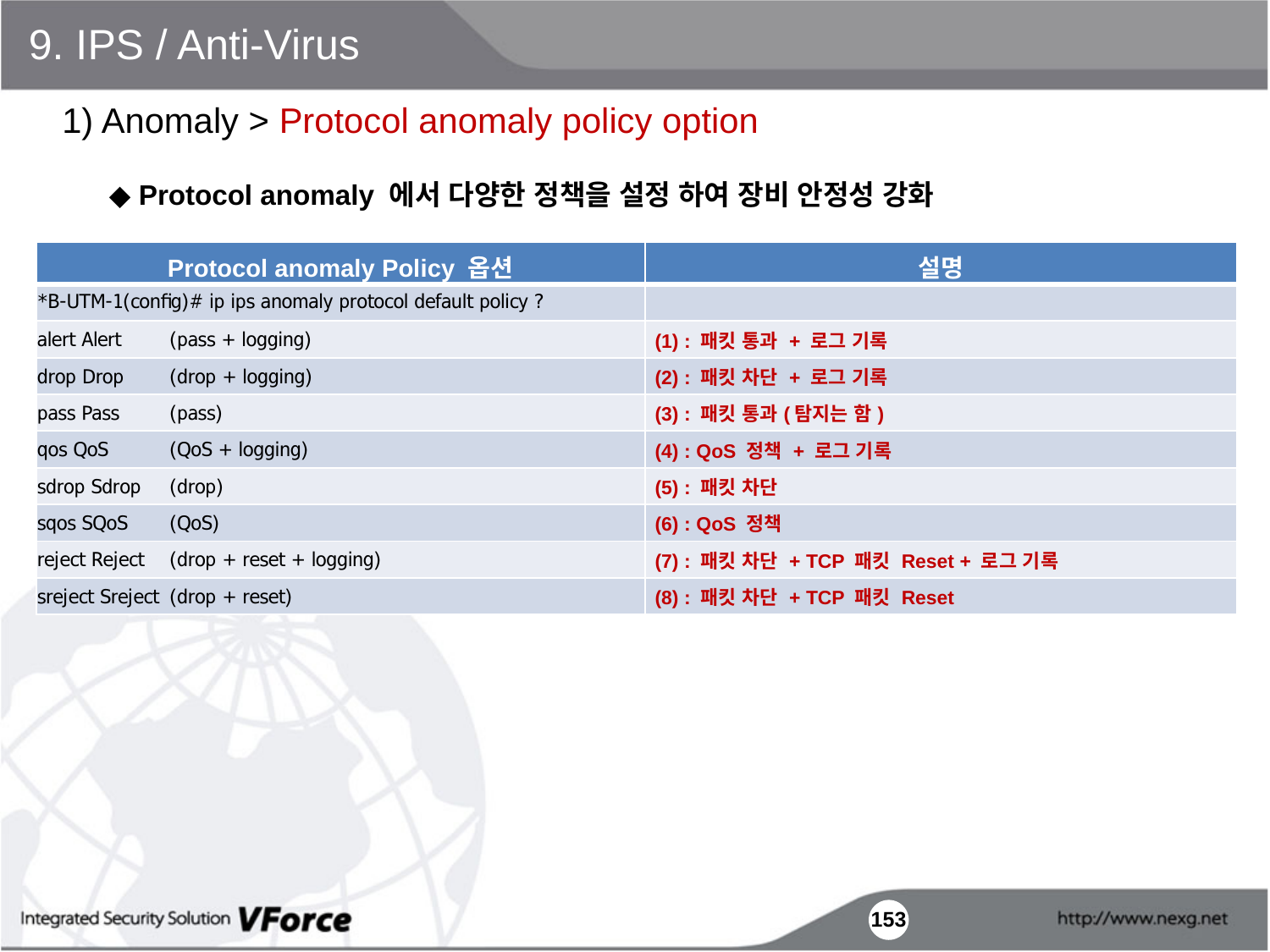

9. IPS / Anti-Virus
1) Anomaly > Protocol anomaly policy option
◆ Protocol anomaly 에서 다양한 정책을 설정 하여 장비 안정성 강화
| Protocol anomaly Policy 옵션 | 설명 |
| --- | --- |
| \*B-UTM-1(config)# ip ips anomaly protocol default policy ? |  |
| alert Alert (pass + logging) | (1) : 패킷 통과 + 로그 기록 |
| drop Drop (drop + logging) | (2) : 패킷 차단 + 로그 기록 |
| pass Pass (pass) | (3) : 패킷 통과(탐지는 함) |
| qos QoS (QoS + logging) | (4) : QoS 정책 + 로그 기록 |
| sdrop Sdrop (drop) | (5) : 패킷 차단 |
| sqos SQoS (QoS) | (6) : QoS 정책 |
| reject Reject (drop + reset + logging) | (7) : 패킷 차단 + TCP 패킷 Reset + 로그 기록 |
| sreject Sreject (drop + reset) | (8) : 패킷 차단 + TCP 패킷 Reset |